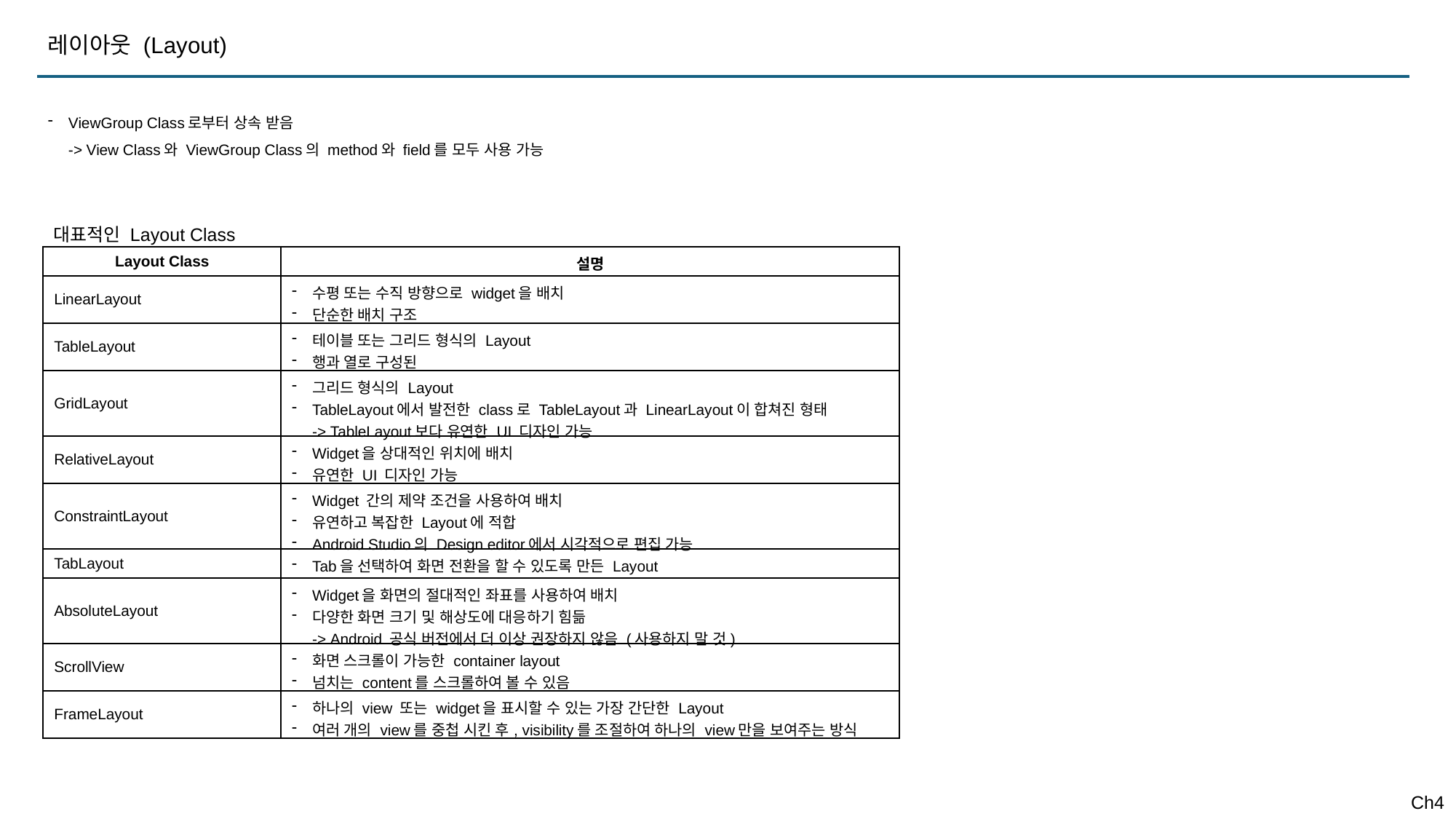

레이아웃 (Layout)
ViewGroup Class로부터 상속 받음
-> View Class와 ViewGroup Class의 method와 field를 모두 사용 가능

대표적인 Layout Class
| Layout Class | 설명 |
| --- | --- |
| LinearLayout | 수평 또는 수직 방향으로 widget을 배치 단순한 배치 구조 |
| TableLayout | 테이블 또는 그리드 형식의 Layout 행과 열로 구성된 |
| GridLayout | 그리드 형식의 Layout TableLayout에서 발전한 class로 TableLayout과 LinearLayout이 합쳐진 형태 -> TableLayout보다 유연한 UI 디자인 가능 |
| RelativeLayout | Widget을 상대적인 위치에 배치 유연한 UI 디자인 가능 |
| ConstraintLayout | Widget 간의 제약 조건을 사용하여 배치 유연하고 복잡한 Layout에 적합 Android Studio의 Design editor에서 시각적으로 편집 가능 |
| TabLayout | Tab을 선택하여 화면 전환을 할 수 있도록 만든 Layout |
| AbsoluteLayout | Widget을 화면의 절대적인 좌표를 사용하여 배치 다양한 화면 크기 및 해상도에 대응하기 힘듦 -> Android 공식 버전에서 더 이상 권장하지 않음 (사용하지 말 것) |
| ScrollView | 화면 스크롤이 가능한 container layout 넘치는 content를 스크롤하여 볼 수 있음 |
| FrameLayout | 하나의 view 또는 widget을 표시할 수 있는 가장 간단한 Layout 여러 개의 view를 중첩 시킨 후, visibility를 조절하여 하나의 view만을 보여주는 방식 |
Ch4